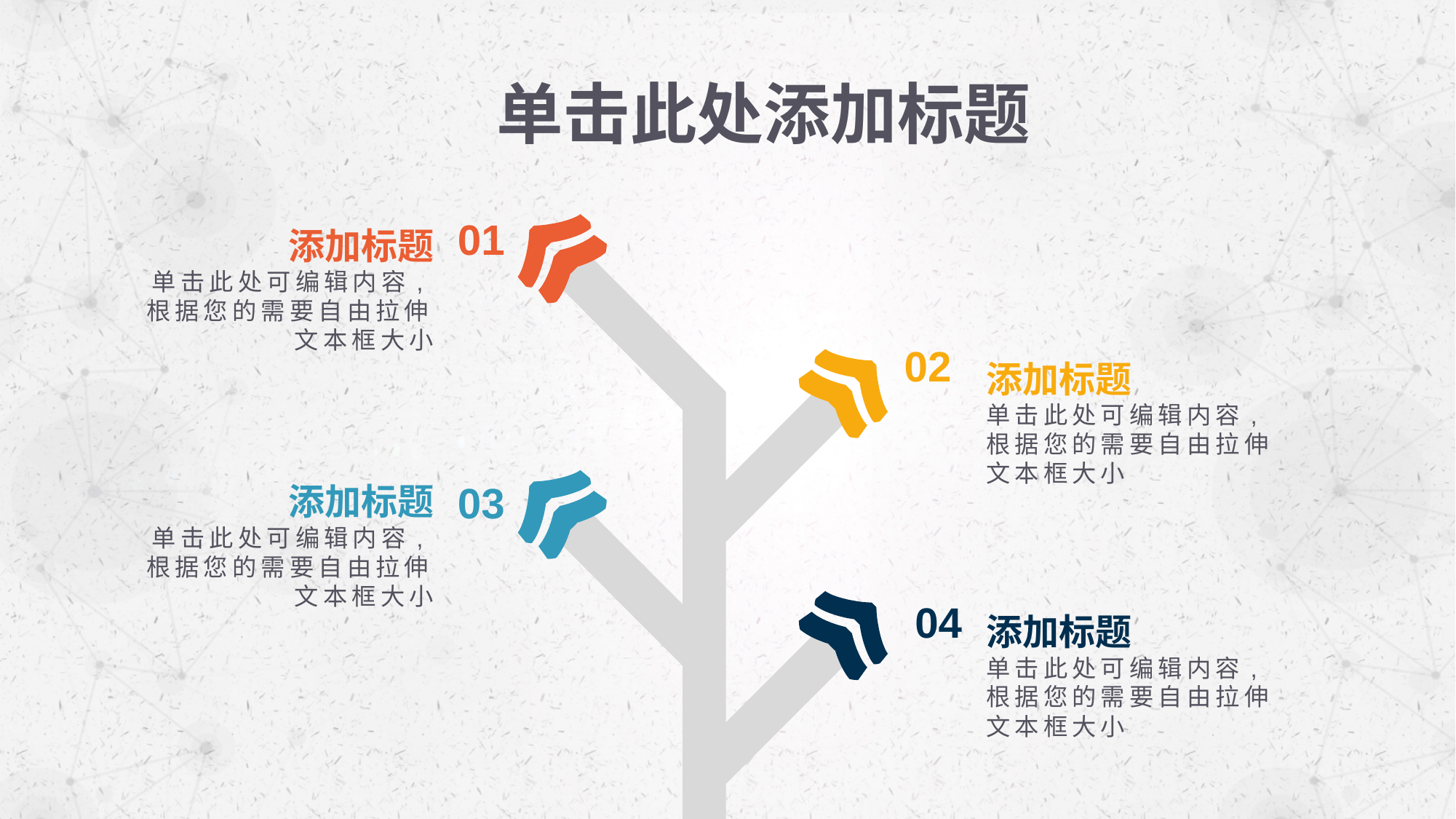

单击此处添加标题
添加标题
单击此处可编辑内容,根据您的需要自由拉伸文本框大小
01

添加标题
单击此处可编辑内容,根据您的需要自由拉伸文本框大小
02

添加标题
单击此处可编辑内容,根据您的需要自由拉伸文本框大小
03

添加标题
单击此处可编辑内容,根据您的需要自由拉伸文本框大小
04